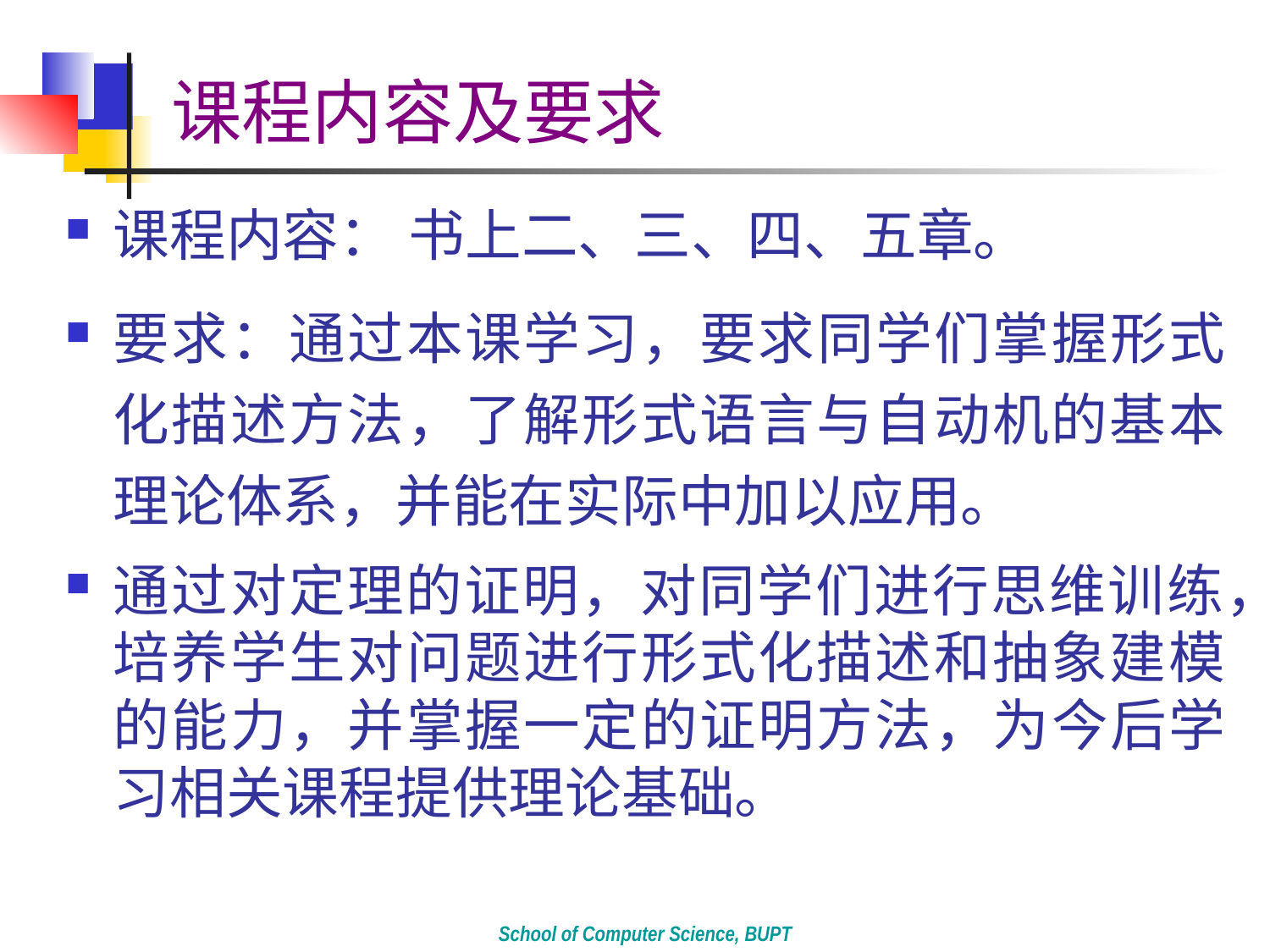

# 课程内容及要求
课程内容： 书上二、三、四、五章。
要求：通过本课学习，要求同学们掌握形式化描述方法，了解形式语言与自动机的基本理论体系，并能在实际中加以应用。
通过对定理的证明，对同学们进行思维训练，培养学生对问题进行形式化描述和抽象建模的能力，并掌握一定的证明方法，为今后学习相关课程提供理论基础。

School of Computer Science, BUPT
49